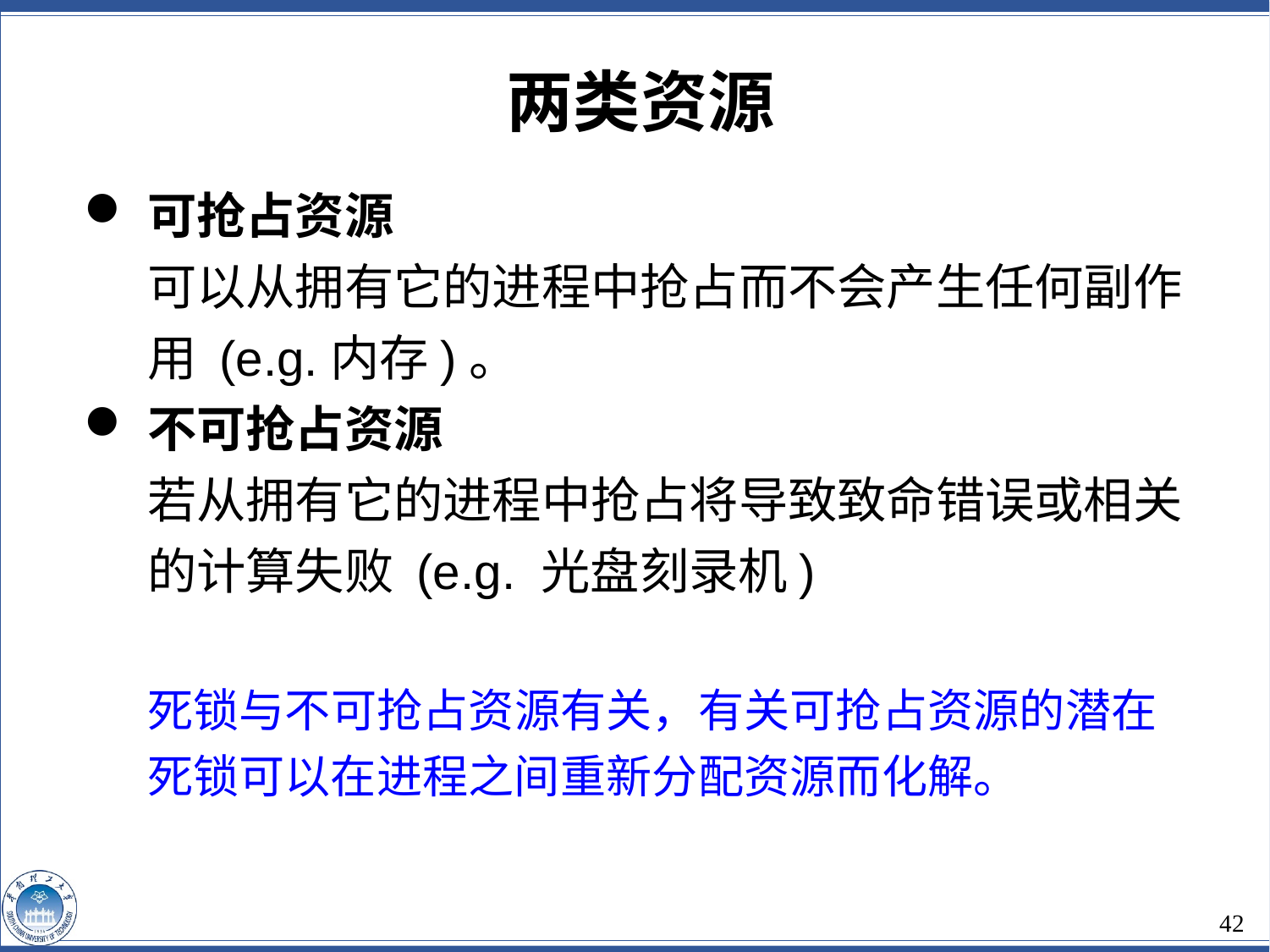

两类资源
可抢占资源
可以从拥有它的进程中抢占而不会产生任何副作用 (e.g.内存)。
不可抢占资源
若从拥有它的进程中抢占将导致致命错误或相关的计算失败 (e.g. 光盘刻录机)

死锁与不可抢占资源有关，有关可抢占资源的潜在死锁可以在进程之间重新分配资源而化解。
42